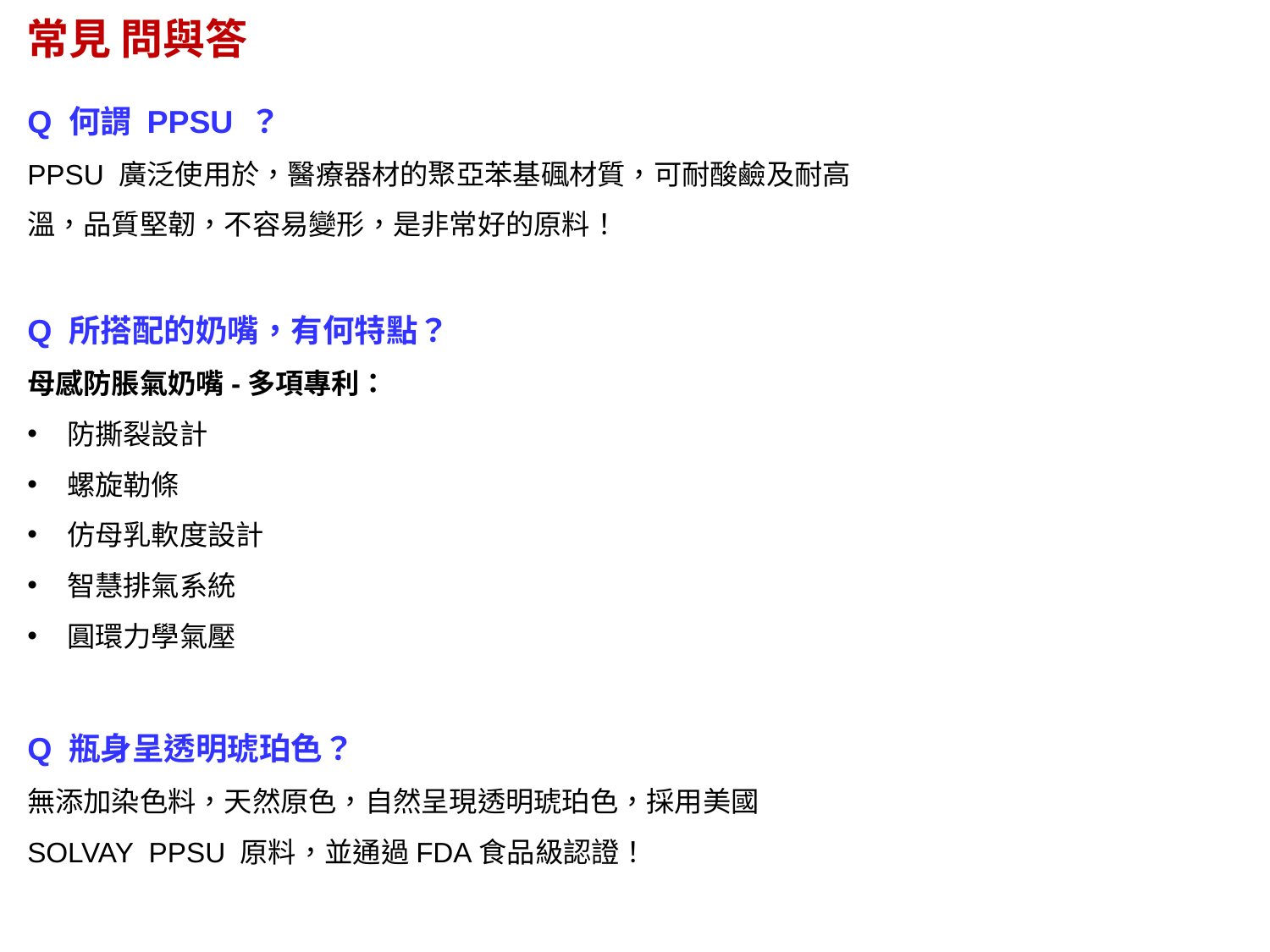

常見 問與答
Q 何謂 PPSU ？
PPSU 廣泛使用於，醫療器材的聚亞苯基碸材質，可耐酸鹼及耐高溫，品質堅韌，不容易變形，是非常好的原料！

Q 所搭配的奶嘴，有何特點？
母感防脹氣奶嘴-多項專利：
防撕裂設計
螺旋勒條
仿母乳軟度設計
智慧排氣系統
圓環力學氣壓

Q 瓶身呈透明琥珀色？
無添加染色料，天然原色，自然呈現透明琥珀色，採用美國SOLVAY  PPSU 原料，並通過FDA食品級認證！